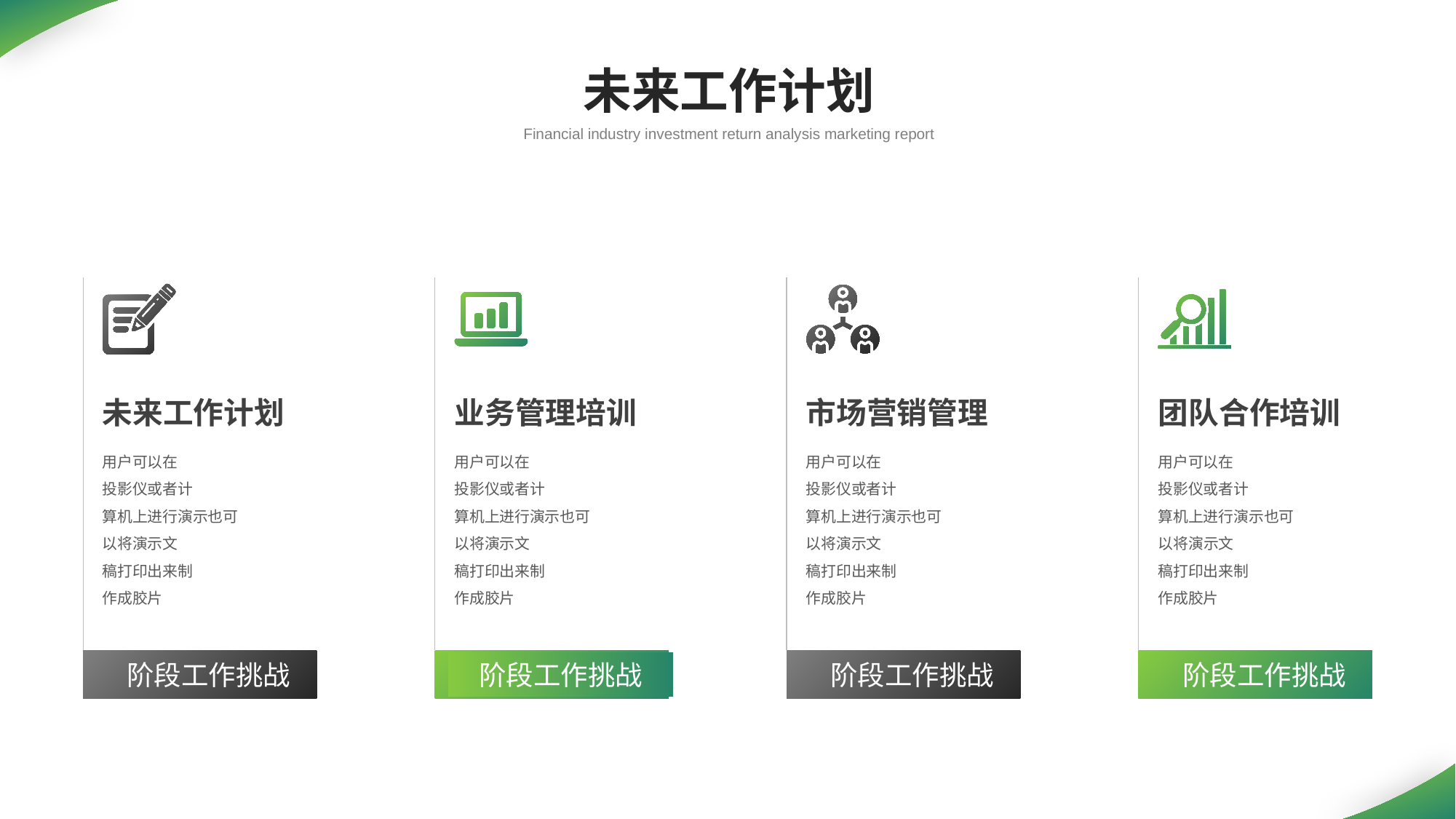

未来工作计划
Financial industry investment return analysis marketing report

未来工作计划
用户可以在
投影仪或者计
算机上进行演示也可
以将演示文
稿打印出来制
作成胶片
阶段工作挑战

业务管理培训
用户可以在
投影仪或者计
算机上进行演示也可
以将演示文
稿打印出来制
作成胶片
阶段工作挑战

市场营销管理
用户可以在
投影仪或者计
算机上进行演示也可
以将演示文
稿打印出来制
作成胶片
阶段工作挑战

团队合作培训
用户可以在
投影仪或者计
算机上进行演示也可
以将演示文
稿打印出来制
作成胶片
阶段工作挑战